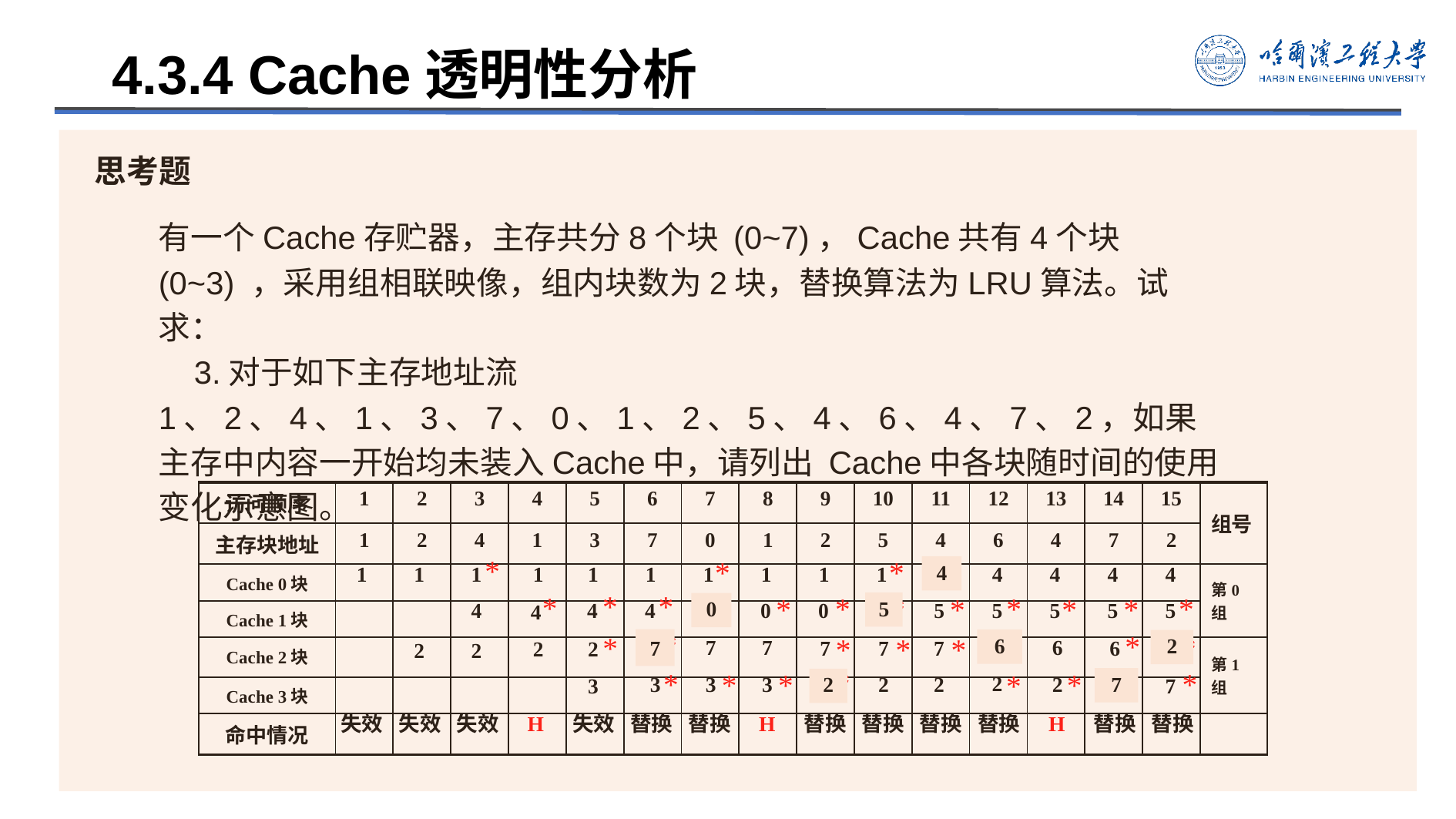

4.3.4 Cache透明性分析

# 思考题
有一个Cache存贮器，主存共分8个块 (0~7)，Cache共有4个块 (0~3) ，采用组相联映像，组内块数为2块，替换算法为LRU算法。试求：
    3.对于如下主存地址流1、2、4、1、3、7、0、1、2、5、4、6、4、7、2，如果主存中内容一开始均未装入Cache中，请列出 Cache中各块随时间的使用变化示意图。
| 访问顺序 | 1 | 2 | 3 | 4 | 5 | 6 | 7 | 8 | 9 | 10 | 11 | 12 | 13 | 14 | 15 | 组号 |
| --- | --- | --- | --- | --- | --- | --- | --- | --- | --- | --- | --- | --- | --- | --- | --- | --- |
| 主存块地址 | 1 | 2 | 4 | 1 | 3 | 7 | 0 | 1 | 2 | 5 | 4 | 6 | 4 | 7 | 2 |  |
| Cache 0块 |  |  |  |  |  |  |  |  |  |  |  |  |  |  |  | 第0组 |
| Cache 1块 |  |  |  |  |  |  |  |  |  |  |  |  |  |  |  |  |
| Cache 2块 |  |  |  |  |  |  |  |  |  |  |  |  |  |  |  | 第1组 |
| Cache 3块 |  |  |  |  |  |  |  |  |  |  |  |  |  |  |  |  |
| 命中情况 |  |  |  |  |  |  |  |  |  |  |  |  |  |  |  |  |
*
*
*
*
1
1
1
1
1
1
1
1
1
1
1
4
4
4
4
4
*
*
*
*
*
*
*
*
*
*
*
*
4
4
4
4
0
0
0
5
5
5
5
5
5
0
4
*
*
*
*
*
*
*
*
7
7
7
6
7
7
7
7
6
6
2
2
2
2
6
2
2
*
*
*
*
*
*
*
*
2
3
3
3
2
3
2
2
2
3
7
7
2
失效
失效
失效
H
失效
替换
替换
H
替换
替换
替换
替换
H
替换
替换